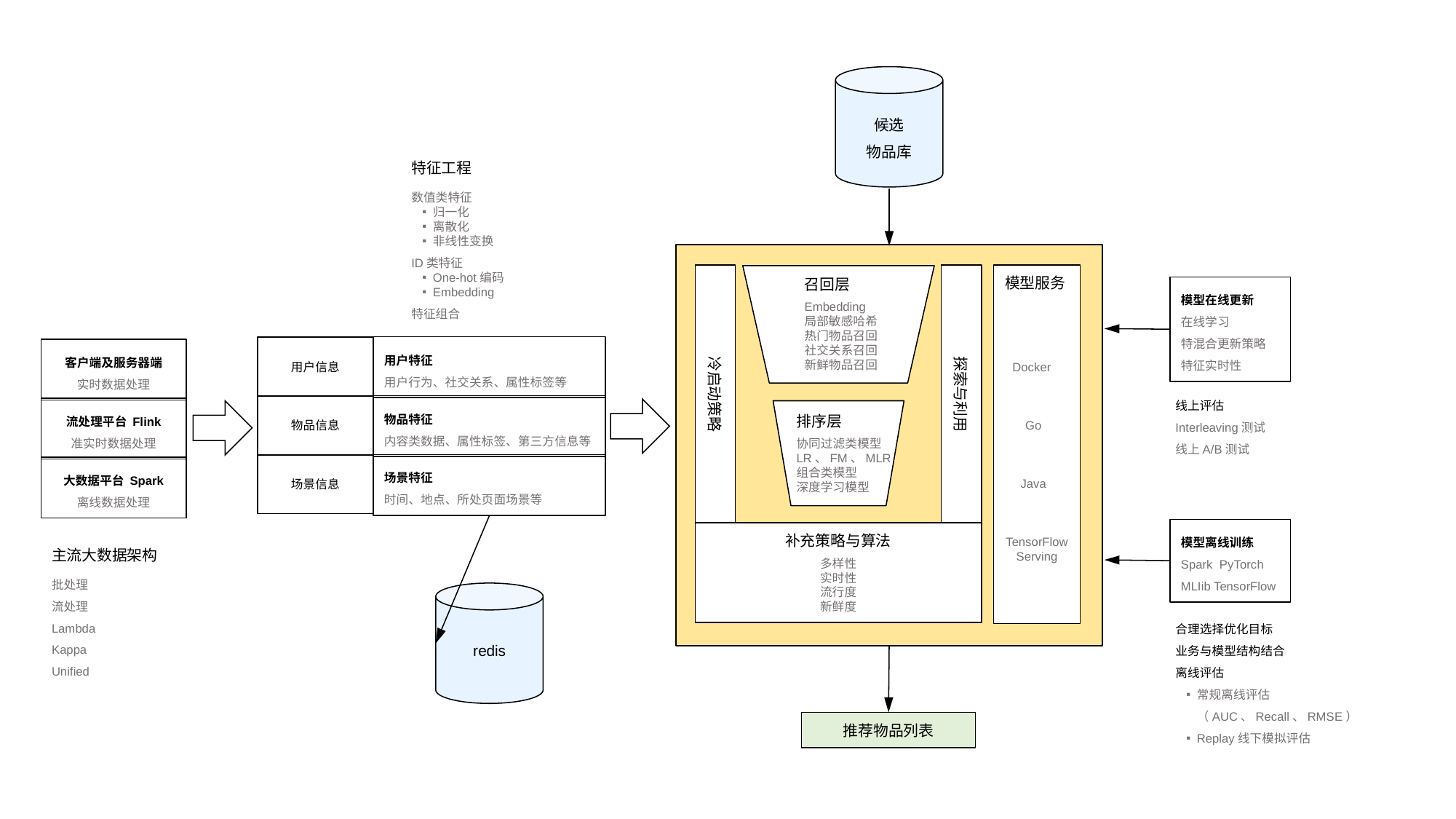

候选
物品库
特征工程
数值类特征
归一化
离散化
非线性变换
ID类特征
One-hot编码
Embedding
特征组合

冷启动策略
探索与利用
模型服务

Docker

Go

Java

TensorFlow
Serving

召回层
Embedding
局部敏感哈希
热门物品召回
社交关系召回
新鲜物品召回
模型在线更新
在线学习
特混合更新策略
特征实时性
用户特征
用户行为、社交关系、属性标签等
用户信息
客户端及服务器端
实时数据处理
线上评估
Interleaving测试
线上A/B测试
物品特征
内容类数据、属性标签、第三方信息等
物品信息

流处理平台 Flink
准实时数据处理

排序层
协同过滤类模型
LR、FM、MLR
组合类模型
深度学习模型
场景特征
时间、地点、所处页面场景等
场景信息
大数据平台 Spark
离线数据处理
模型离线训练
Spark  PyTorch
MLIib TensorFlow
补充策略与算法
多样性
实时性
流行度
新鲜度
主流大数据架构
批处理
流处理
Lambda
Kappa
Unified
redis
合理选择优化目标
业务与模型结构结合
离线评估
常规离线评估（AUC、Recall、RMSE）
Replay线下模拟评估
推荐物品列表